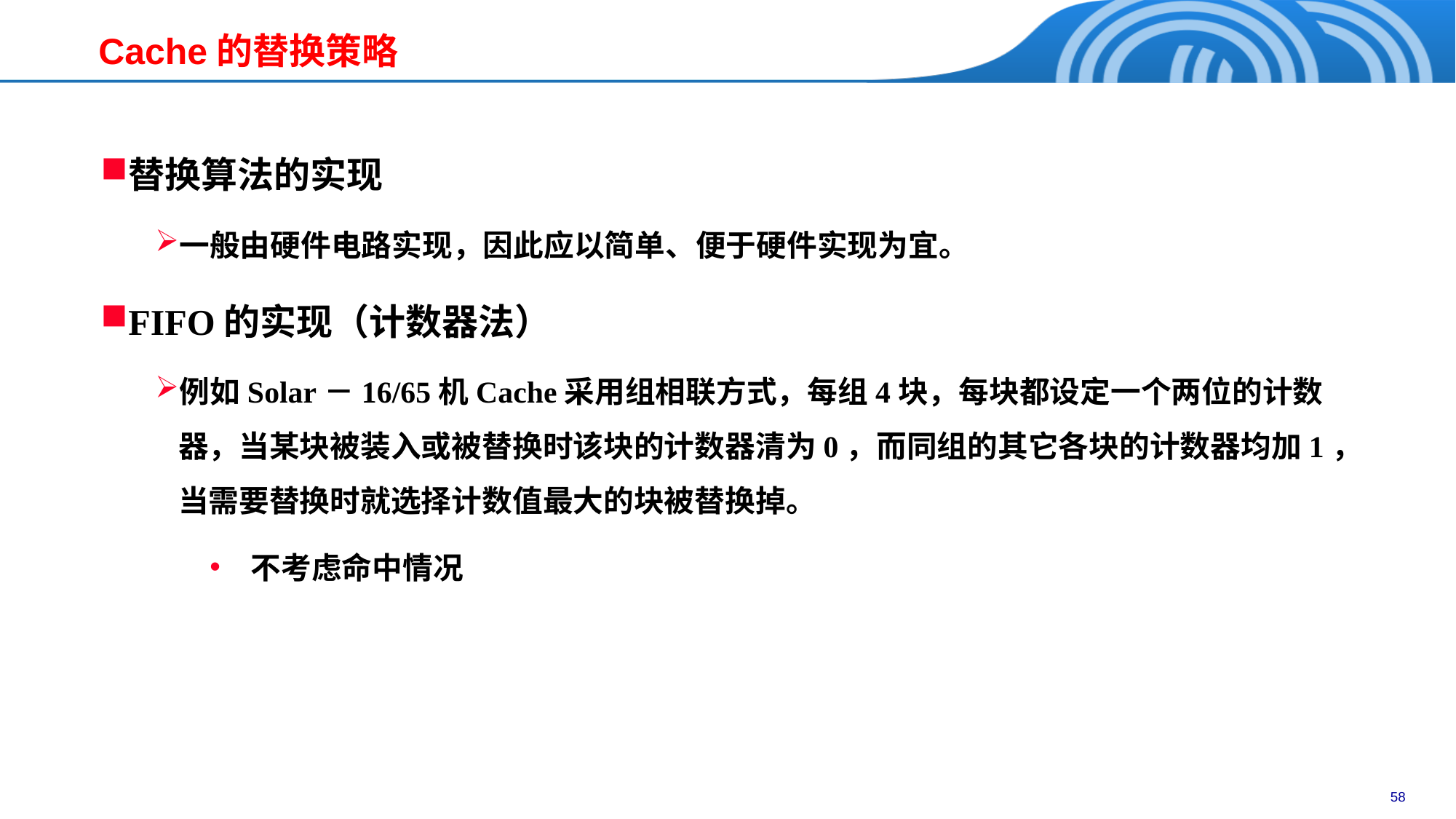

# Cache的替换策略
替换算法的实现
一般由硬件电路实现，因此应以简单、便于硬件实现为宜。
FIFO的实现（计数器法）
例如Solar－16/65机Cache采用组相联方式，每组4块，每块都设定一个两位的计数器，当某块被装入或被替换时该块的计数器清为0，而同组的其它各块的计数器均加1，当需要替换时就选择计数值最大的块被替换掉。
不考虑命中情况